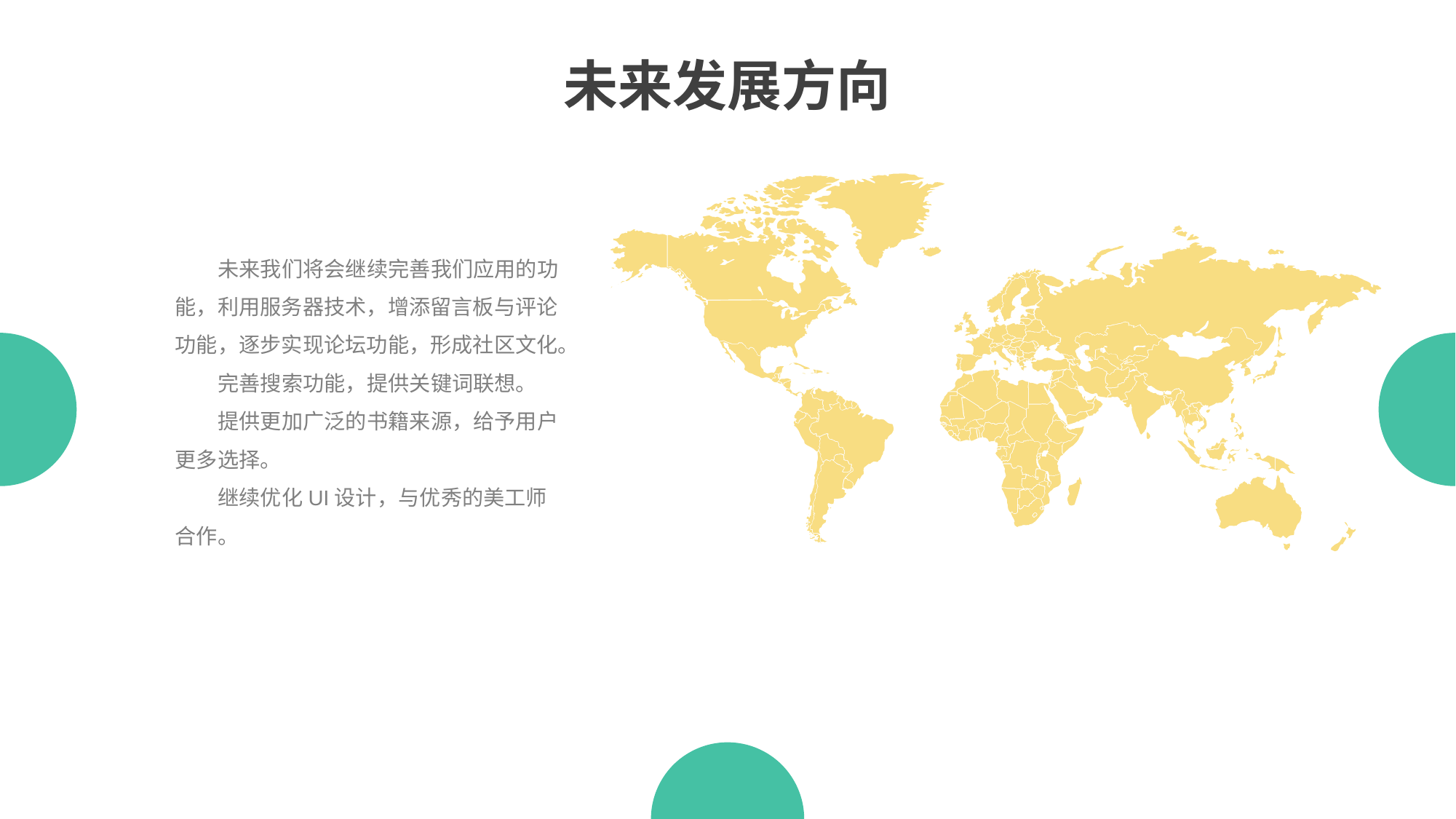

未来发展方向

        未来我们将会继续完善我们应用的功能，利用服务器技术，增添留言板与评论功能，逐步实现论坛功能，形成社区文化。
        完善搜索功能，提供关键词联想。
        提供更加广泛的书籍来源，给予用户更多选择。
        继续优化UI设计，与优秀的美工师合作。